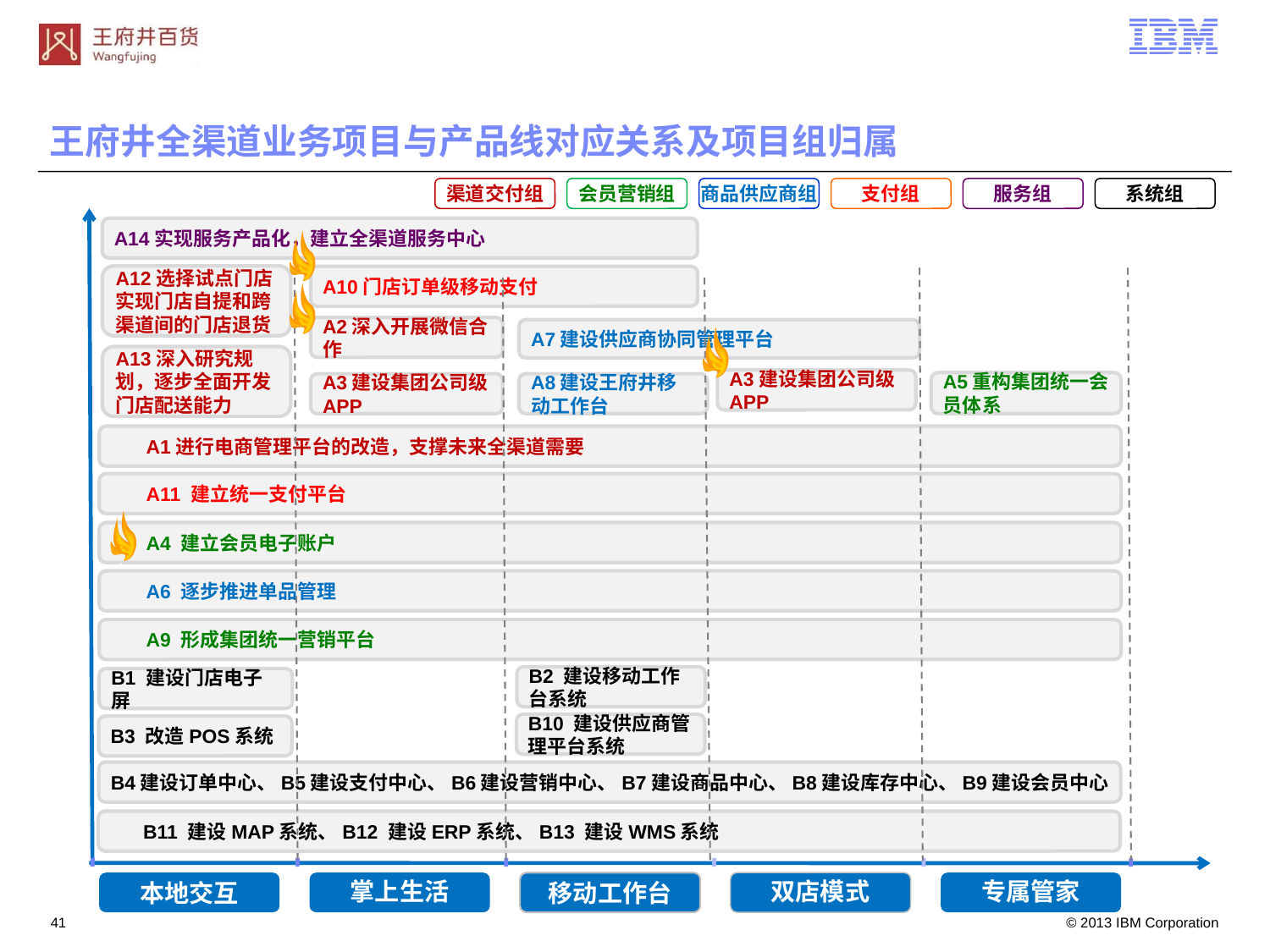

王府井全渠道业务项目与产品线对应关系及项目组归属
渠道交付组
会员营销组
商品供应商组
支付组
服务组
系统组
A14实现服务产品化，建立全渠道服务中心

A12选择试点门店实现门店自提和跨渠道间的门店退货
A10门店订单级移动支付

A2深入开展微信合作
A7建设供应商协同管理平台

A13深入研究规划，逐步全面开发门店配送能力
A3建设集团公司级APP
A5重构集团统一会员体系
A3建设集团公司级APP
A8建设王府井移动工作台
A1进行电商管理平台的改造，支撑未来全渠道需要
A11 建立统一支付平台

A4 建立会员电子账户
A6 逐步推进单品管理
A9 形成集团统一营销平台
B2 建设移动工作台系统
B1 建设门店电子屏
B10 建设供应商管理平台系统
B3 改造POS系统
B4建设订单中心、B5建设支付中心、B6建设营销中心、B7建设商品中心、B8建设库存中心、B9建设会员中心
      B11 建设MAP系统、B12 建设ERP系统、B13 建设WMS系统
本地交互
掌上生活
移动工作台
双店模式
专属管家
41